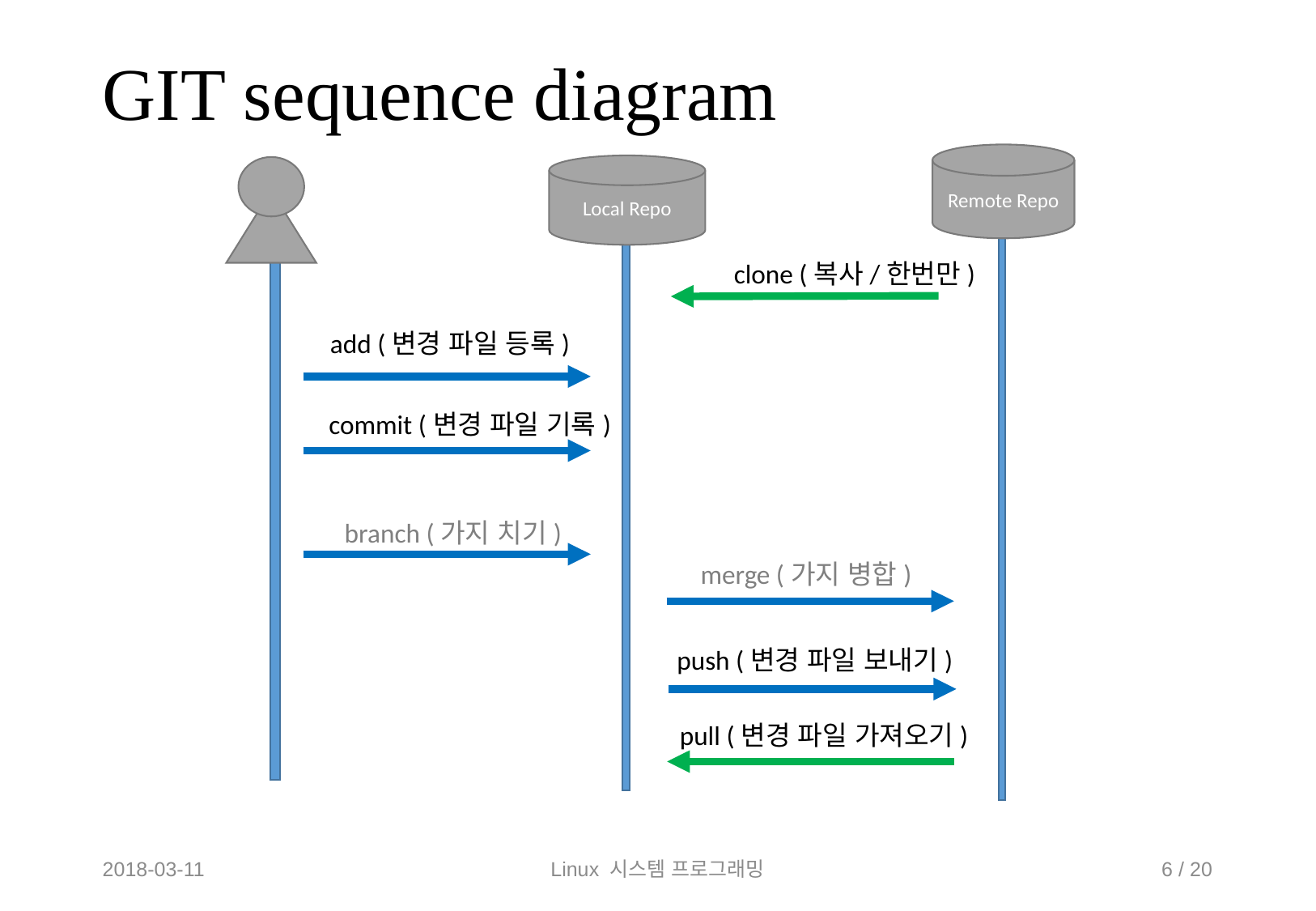

# GIT sequence diagram
Remote Repo
Local Repo

clone (복사/한번만)

add (변경 파일 등록)
commit (변경 파일 기록)
branch (가지 치기)
merge (가지 병합)
push (변경 파일 보내기)
pull (변경 파일 가져오기)

2018-03-11
Linux 시스템 프로그래밍
6 / 20